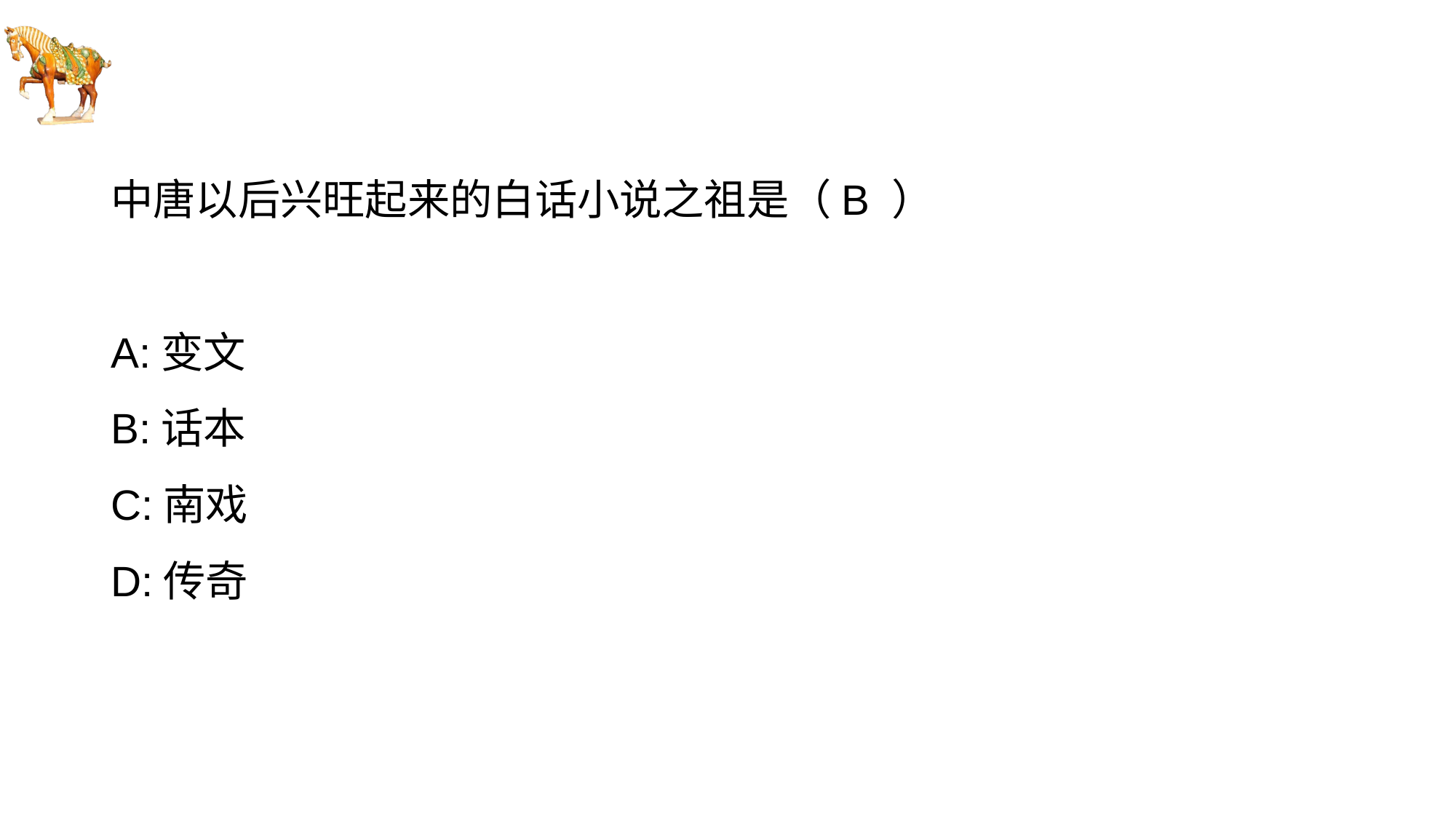

#
中唐以后兴旺起来的白话小说之祖是（B ）

A:变文
B:话本
C:南戏
D:传奇

67